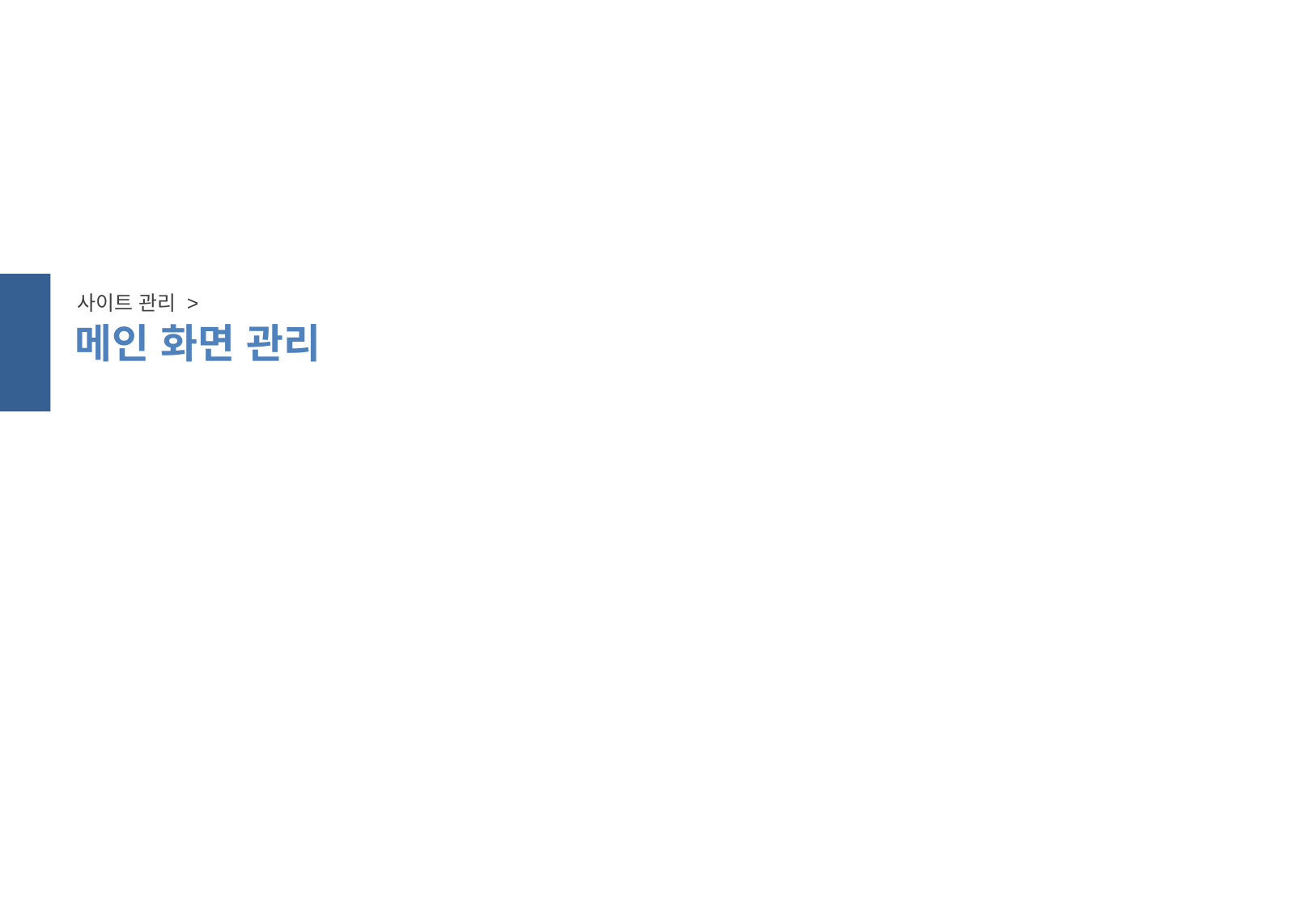

스크롤 방지

사이트 관리 >
메인 화면 관리
스크롤 방지